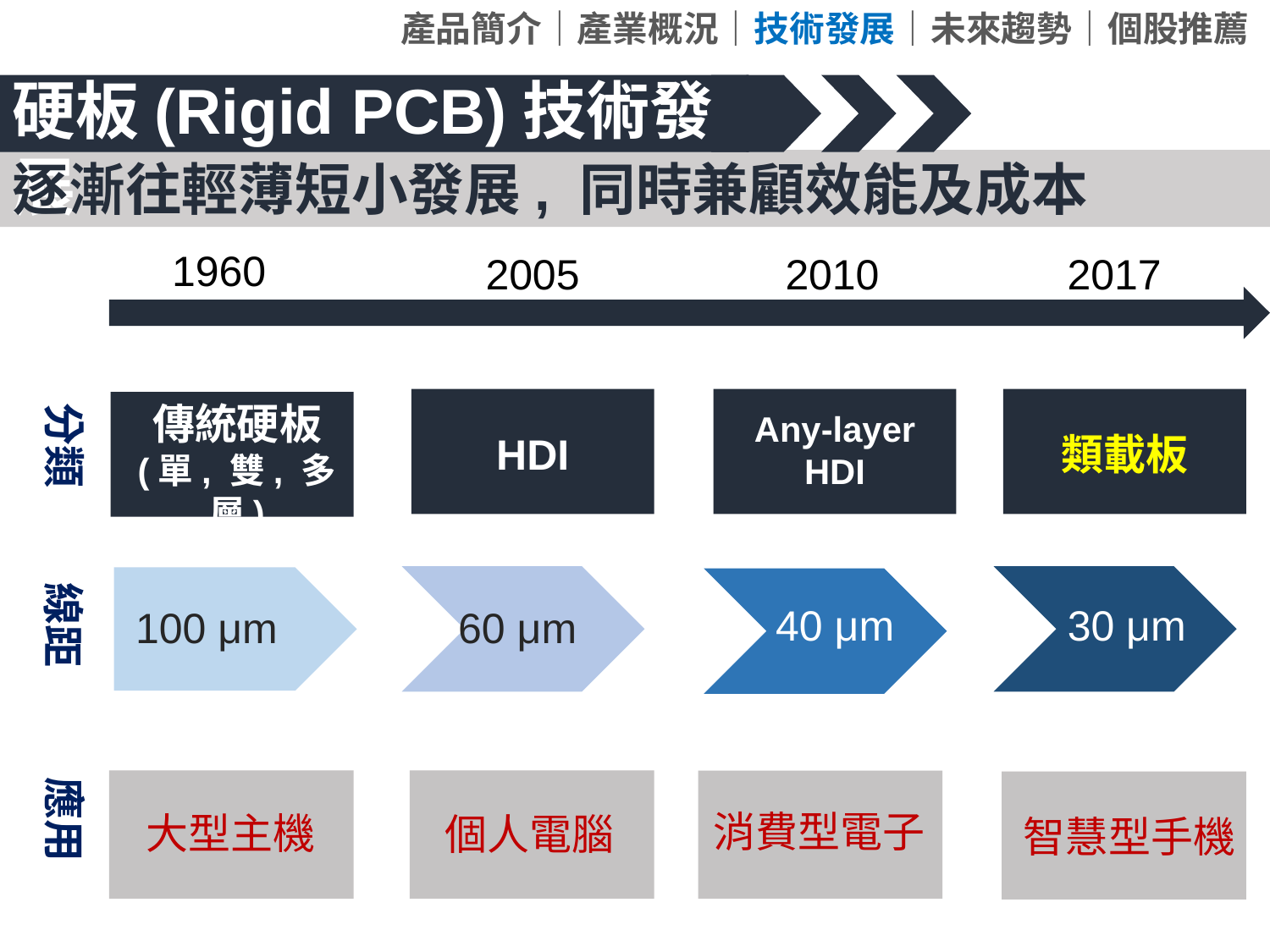

產品簡介｜產業概況｜技術發展｜未來趨勢｜個股推薦
硬板(Rigid PCB)技術發展
逐漸往輕薄短小發展, 同時兼顧效能及成本
1960
2017
2005
2010

Any-layer
HDI

類載板

HDI
分類
傳統硬板
(單, 雙, 多層)

線距
40 μm
30 μm
60 μm
100 μm
應用

消費型電子
大型主機
個人電腦
智慧型手機